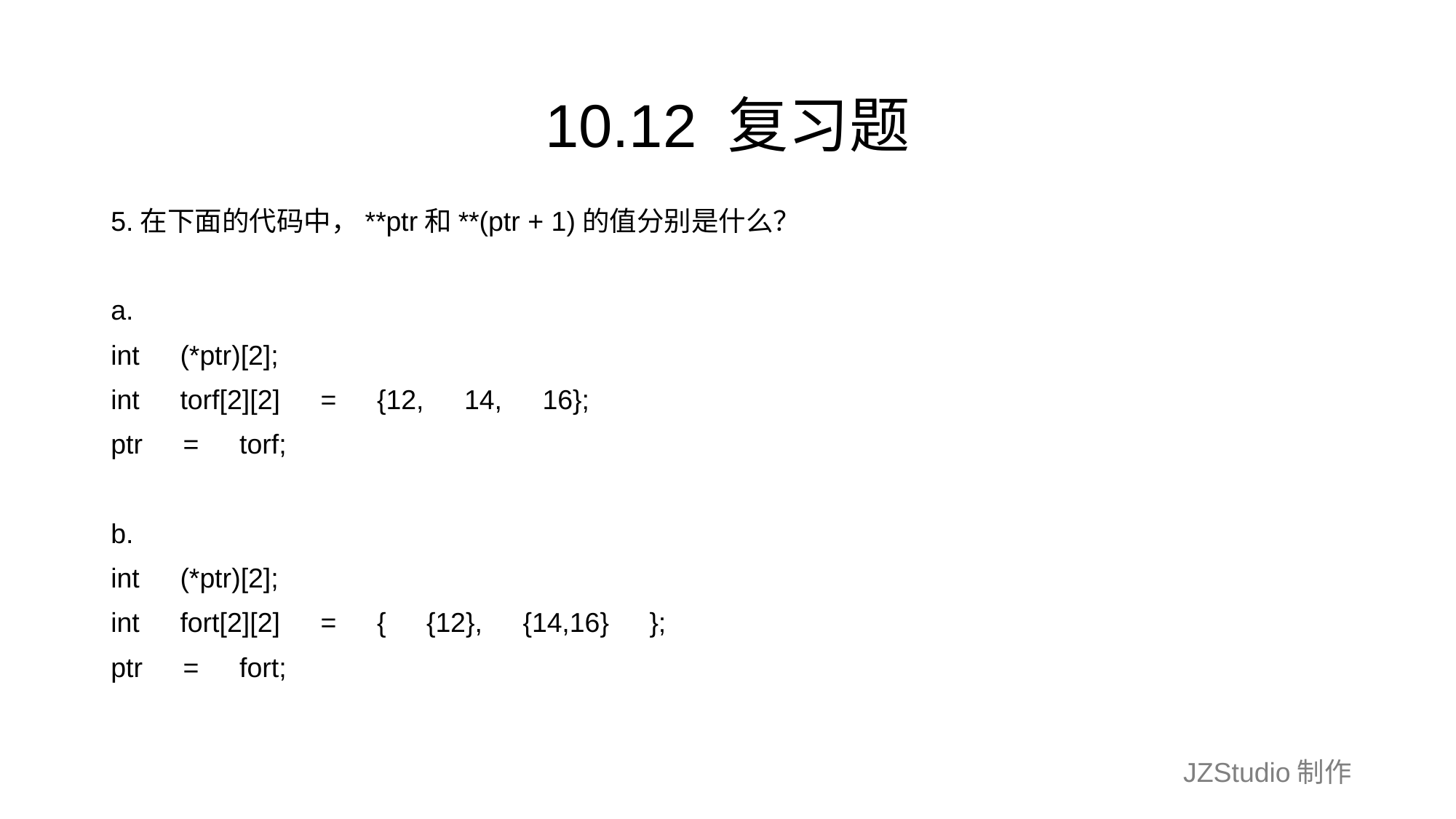

# 10.12 复习题
5.在下面的代码中，**ptr和**(ptr + 1)的值分别是什么？

a.
int　(*ptr)[2];
int　torf[2][2]　=　{12,　14,　16};
ptr　=　torf;

b.
int　(*ptr)[2];
int　fort[2][2]　=　{　{12},　{14,16}　};
ptr　=　fort;